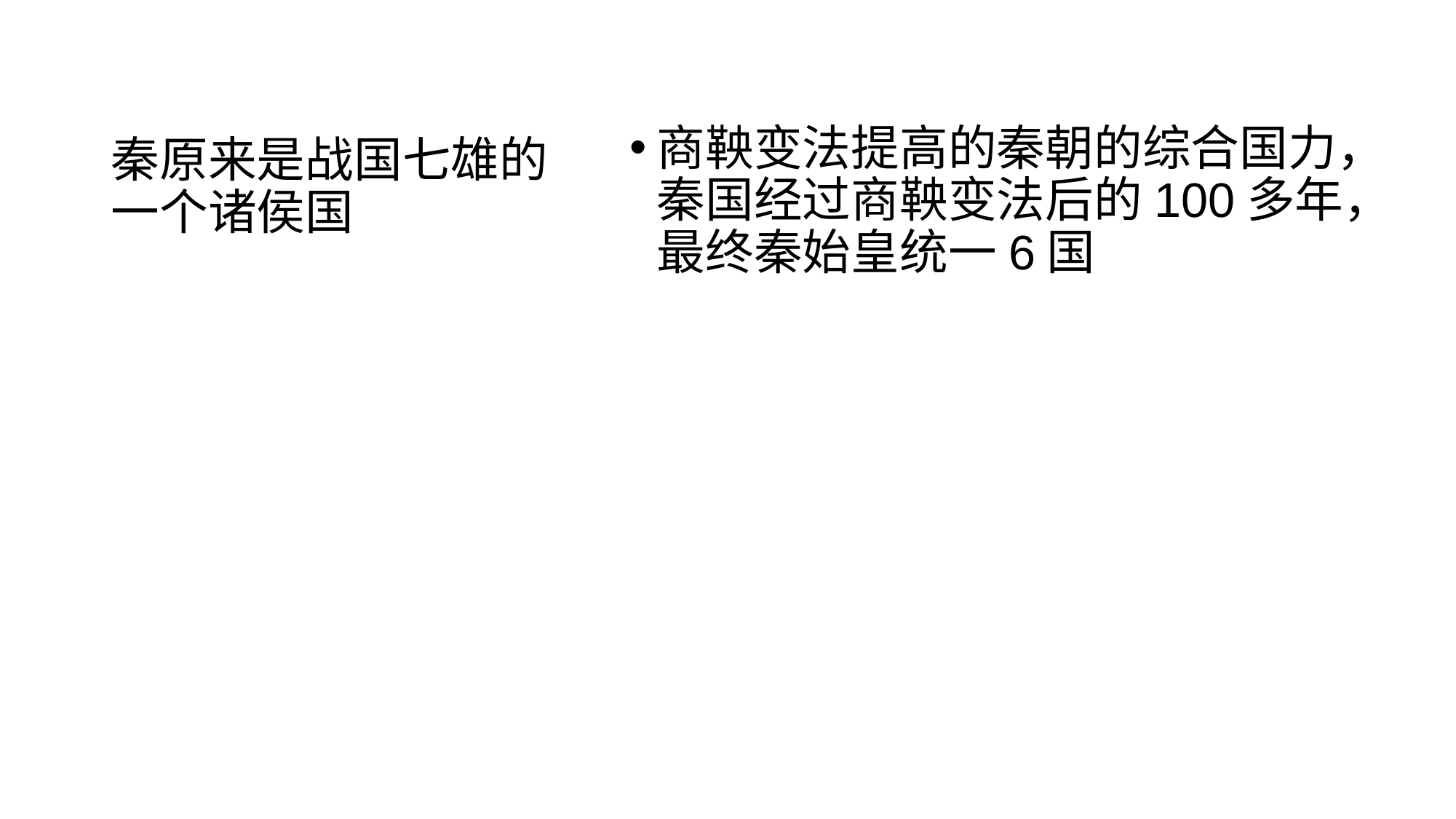

# 秦原来是战国七雄的一个诸侯国
商鞅变法提高的秦朝的综合国力，秦国经过商鞅变法后的100多年，最终秦始皇统一6国